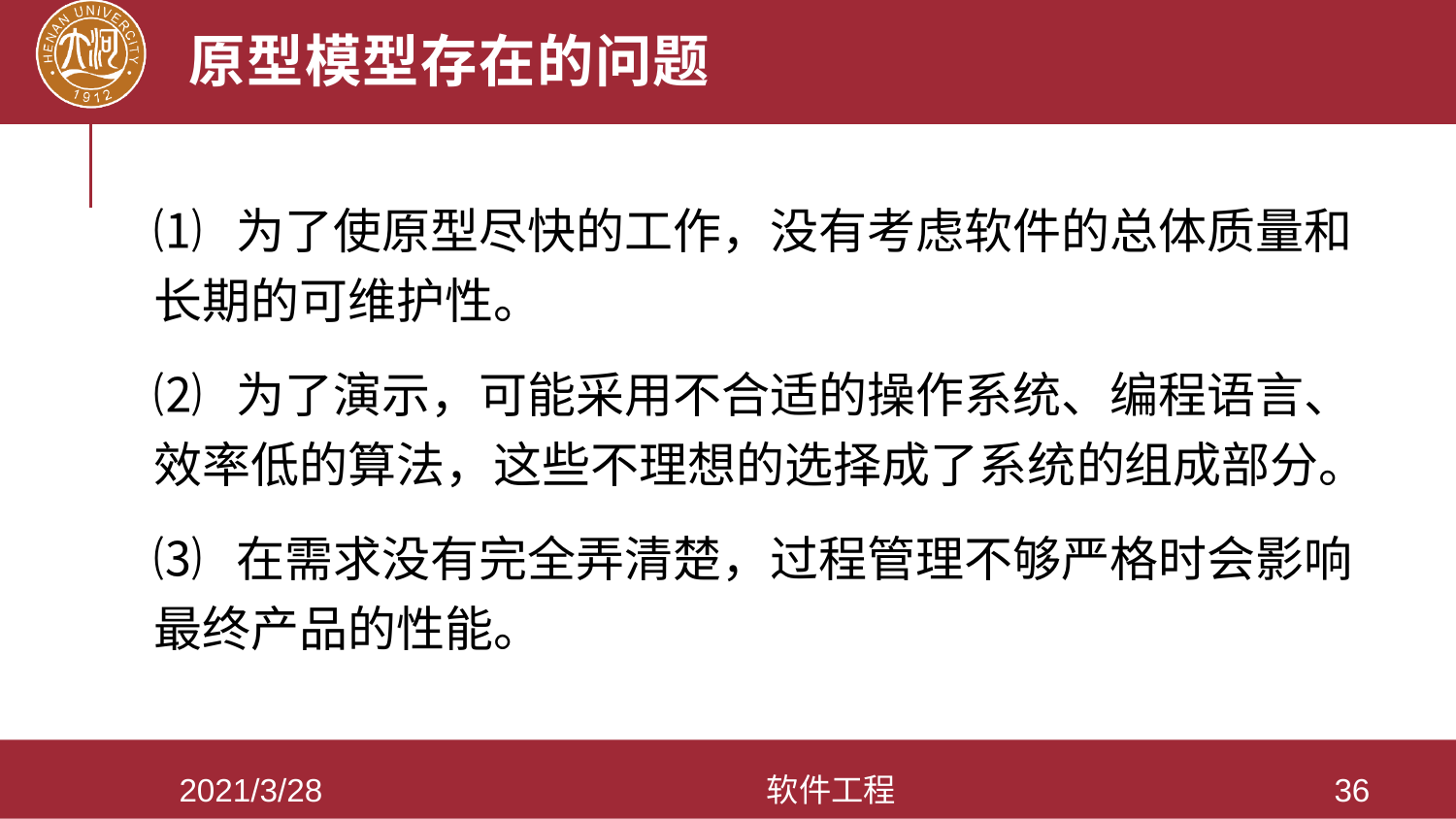

# 原型模型存在的问题
⑴  为了使原型尽快的工作，没有考虑软件的总体质量和长期的可维护性。
⑵  为了演示，可能采用不合适的操作系统、编程语言、效率低的算法，这些不理想的选择成了系统的组成部分。
⑶  在需求没有完全弄清楚，过程管理不够严格时会影响最终产品的性能。
2021/3/28
软件工程
36